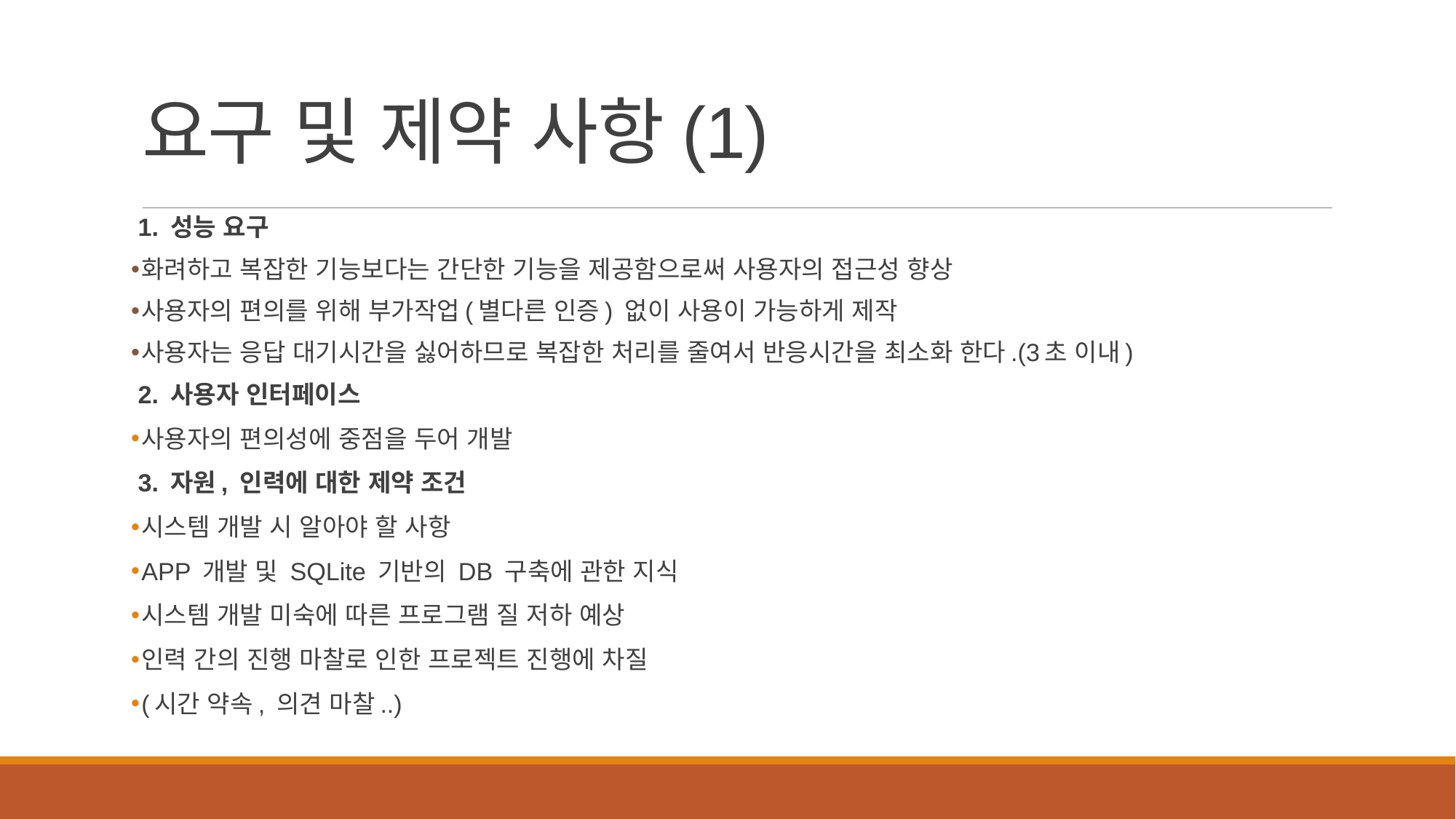

# 요구 및 제약 사항(1)
 1. 성능 요구
화려하고 복잡한 기능보다는 간단한 기능을 제공함으로써 사용자의 접근성 향상
사용자의 편의를 위해 부가작업(별다른 인증) 없이 사용이 가능하게 제작
사용자는 응답 대기시간을 싫어하므로 복잡한 처리를 줄여서 반응시간을 최소화 한다.(3초 이내)
 2. 사용자 인터페이스
사용자의 편의성에 중점을 두어 개발
 3. 자원, 인력에 대한 제약 조건
시스템 개발 시 알아야 할 사항
APP 개발 및 SQLite 기반의 DB 구축에 관한 지식
시스템 개발 미숙에 따른 프로그램 질 저하 예상
인력 간의 진행 마찰로 인한 프로젝트 진행에 차질
(시간 약속, 의견 마찰..)